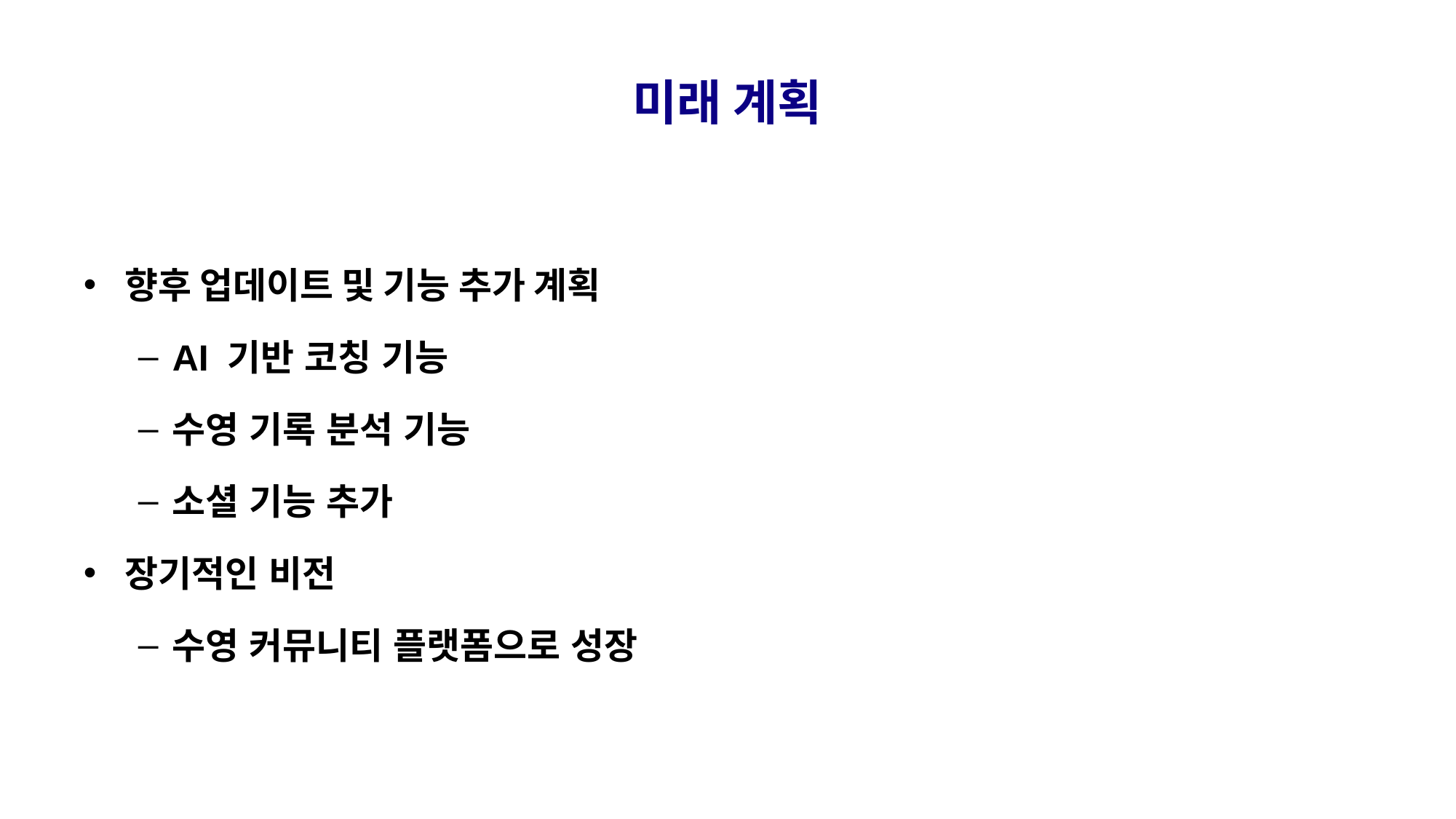

# 미래 계획

향후 업데이트 및 기능 추가 계획
AI 기반 코칭 기능
수영 기록 분석 기능
소셜 기능 추가
장기적인 비전
수영 커뮤니티 플랫폼으로 성장